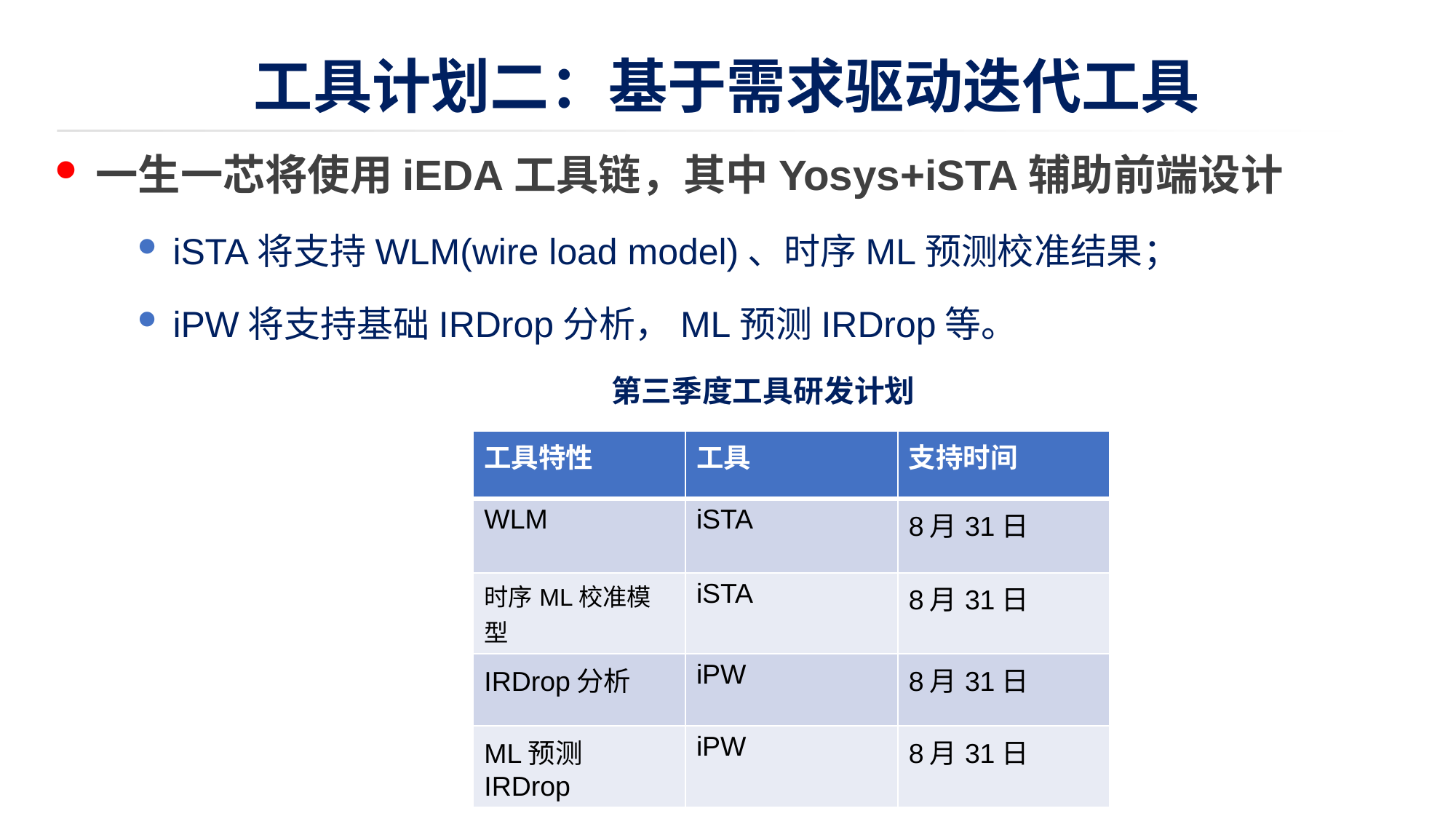

# 工具计划二：基于需求驱动迭代工具
一生一芯将使用iEDA工具链，其中Yosys+iSTA辅助前端设计
iSTA将支持WLM(wire load model)、时序ML预测校准结果；
iPW将支持基础IRDrop分析，ML预测IRDrop等。
第三季度工具研发计划
| 工具特性 | 工具 | 支持时间 |
| --- | --- | --- |
| WLM | iSTA | 8月31日 |
| 时序ML校准模型 | iSTA | 8月31日 |
| IRDrop分析 | iPW | 8月31日 |
| ML预测IRDrop | iPW | 8月31日 |